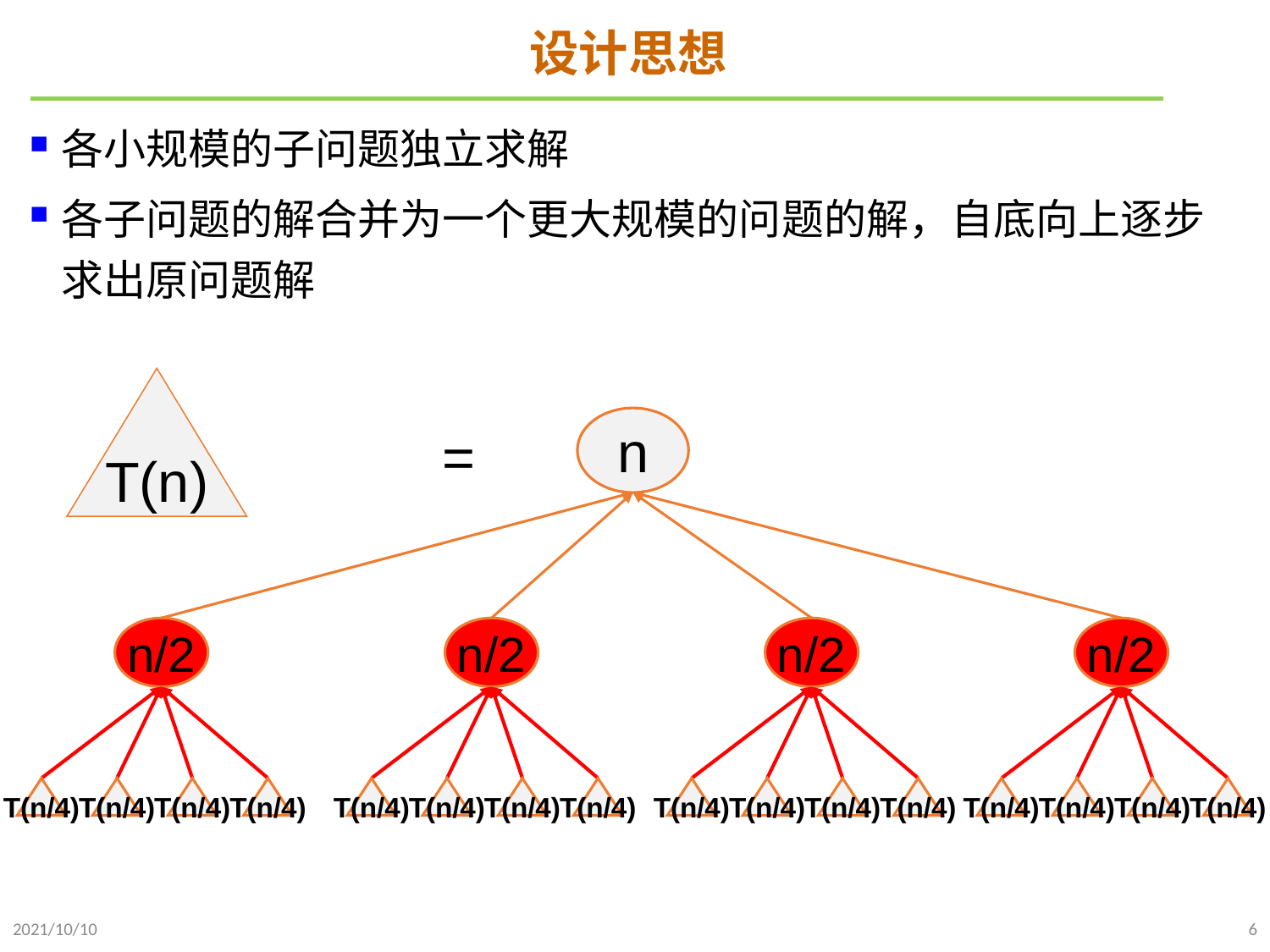

# 设计思想
各小规模的子问题独立求解
各子问题的解合并为一个更大规模的问题的解，自底向上逐步求出原问题解
T(n)
n
=
n/2
n/2
n/2
n/2
T(n/4)
T(n/4)
T(n/4)
T(n/4)
T(n/4)
T(n/4)
T(n/4)
T(n/4)
T(n/4)
T(n/4)
T(n/4)
T(n/4)
T(n/4)
T(n/4)
T(n/4)
T(n/4)

2021/10/10
6